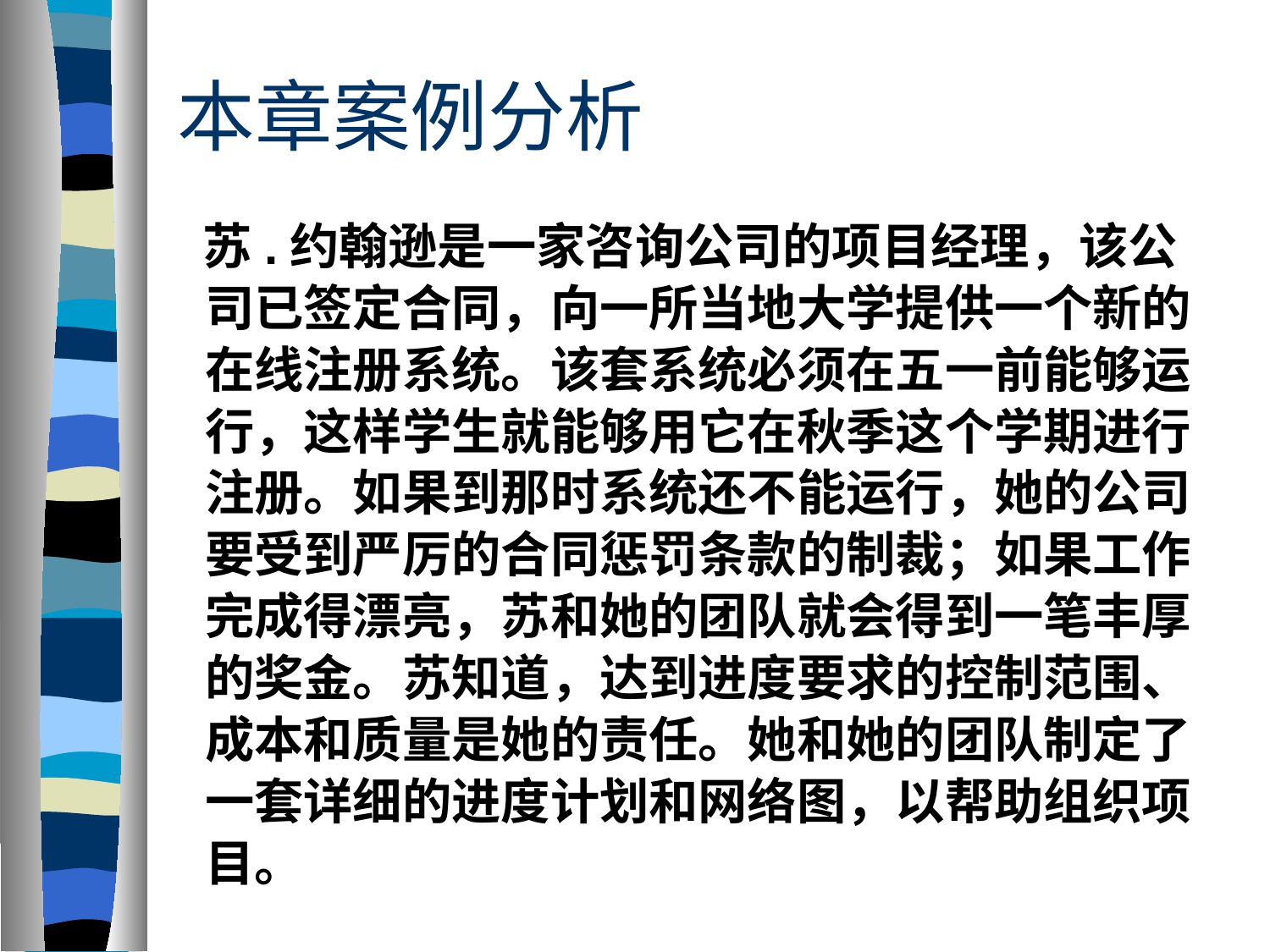

# 本章案例分析
   苏.约翰逊是一家咨询公司的项目经理，该公司已签定合同，向一所当地大学提供一个新的在线注册系统。该套系统必须在五一前能够运行，这样学生就能够用它在秋季这个学期进行注册。如果到那时系统还不能运行，她的公司要受到严厉的合同惩罚条款的制裁；如果工作完成得漂亮，苏和她的团队就会得到一笔丰厚的奖金。苏知道，达到进度要求的控制范围、成本和质量是她的责任。她和她的团队制定了一套详细的进度计划和网络图，以帮助组织项目。